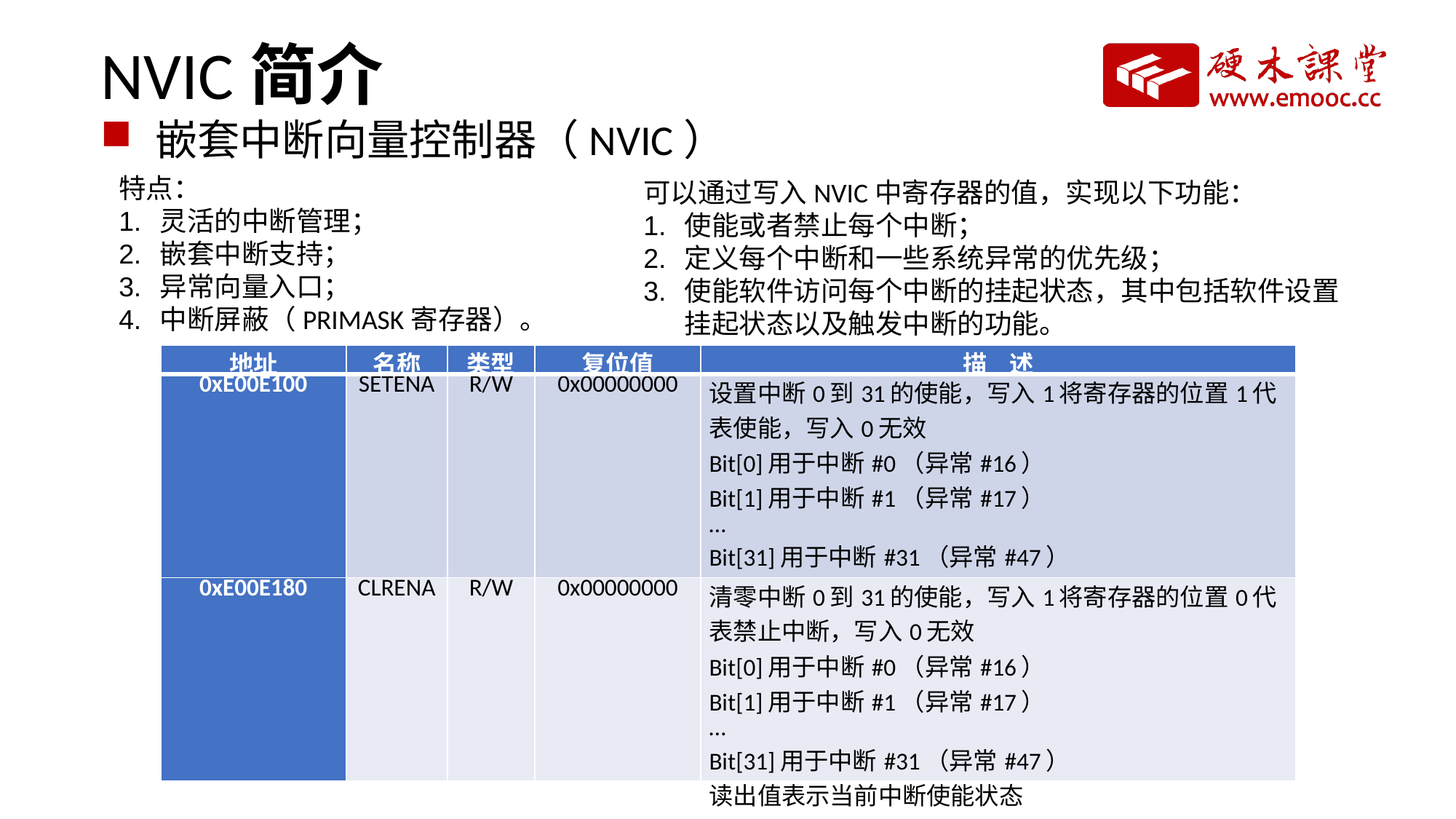

# NVIC简介
嵌套中断向量控制器（NVIC）
特点：
灵活的中断管理；
嵌套中断支持；
异常向量入口；
中断屏蔽（PRIMASK寄存器）。
可以通过写入NVIC中寄存器的值，实现以下功能：
使能或者禁止每个中断；
定义每个中断和一些系统异常的优先级；
使能软件访问每个中断的挂起状态，其中包括软件设置挂起状态以及触发中断的功能。
| 地址 | 名称 | 类型 | 复位值 | 描 述 |
| --- | --- | --- | --- | --- |
| 0xE00E100 | SETENA | R/W | 0x00000000 | 设置中断0到31的使能，写入1将寄存器的位置1代表使能，写入0无效 Bit[0]用于中断#0（异常#16） Bit[1]用于中断#1（异常#17） … Bit[31]用于中断#31（异常#47） 读出值表示当前中断使能状态 |
| 0xE00E180 | CLRENA | R/W | 0x00000000 | 清零中断0到31的使能，写入1将寄存器的位置0代表禁止中断，写入0无效 Bit[0]用于中断#0（异常#16） Bit[1]用于中断#1（异常#17） … Bit[31]用于中断#31（异常#47） 读出值表示当前中断使能状态 |